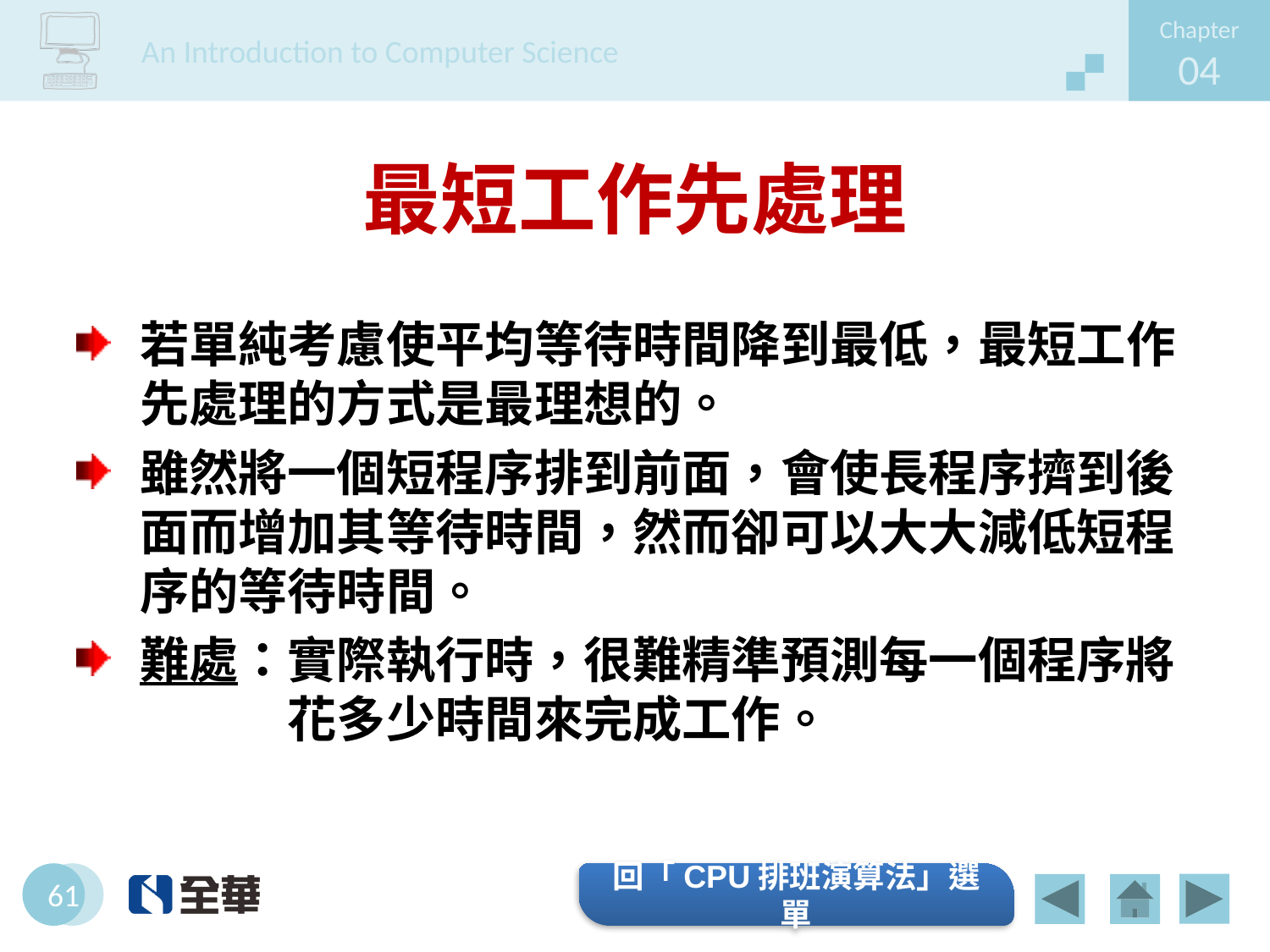

# 最短工作先處理
若單純考慮使平均等待時間降到最低，最短工作先處理的方式是最理想的。
雖然將一個短程序排到前面，會使長程序擠到後面而增加其等待時間，然而卻可以大大減低短程序的等待時間。
難處：實際執行時，很難精準預測每一個程序將
　　　花多少時間來完成工作。
回「CPU排班演算法」選單